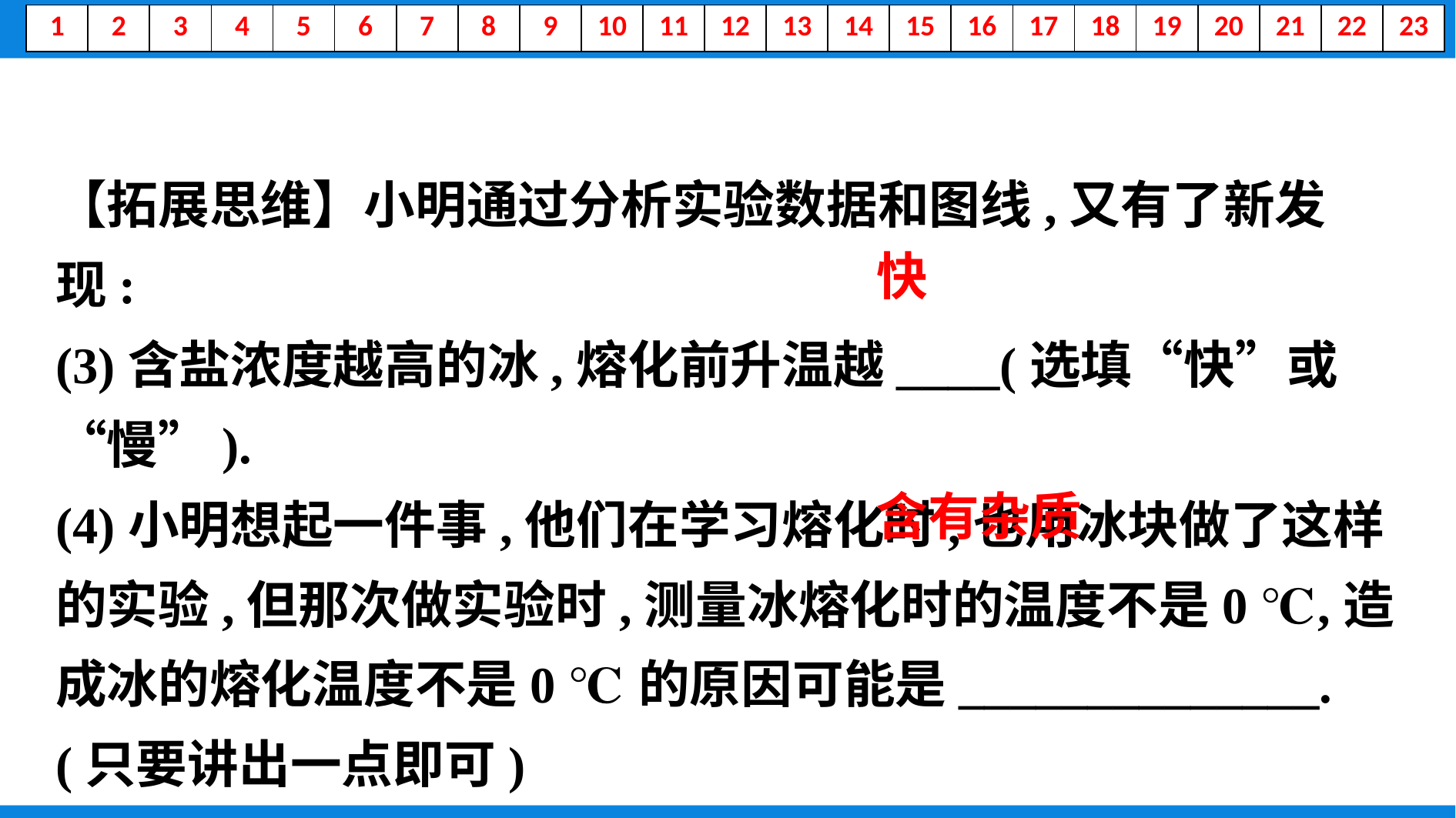

【拓展思维】小明通过分析实验数据和图线,又有了新发现:
(3)含盐浓度越高的冰,熔化前升温越____(选填“快”或“慢”).
(4)小明想起一件事,他们在学习熔化时,也用冰块做了这样的实验,但那次做实验时,测量冰熔化时的温度不是0 ℃,造成冰的熔化温度不是0 ℃的原因可能是______________.(只要讲出一点即可)
　快
　含有杂质